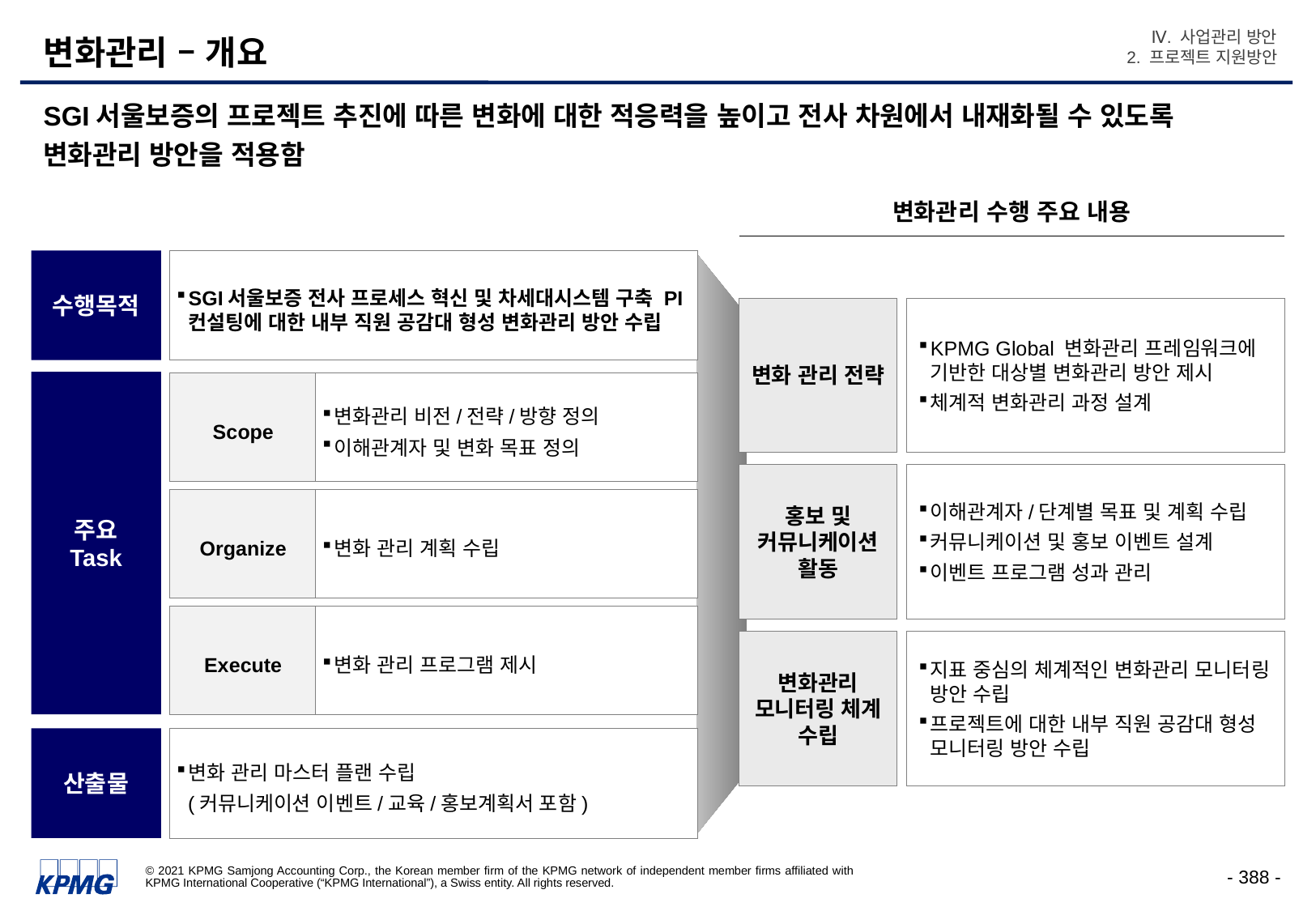

Ⅳ. 사업관리 방안
2. 프로젝트 지원방안
# 변화관리 – 개요
SGI서울보증의 프로젝트 추진에 따른 변화에 대한 적응력을 높이고 전사 차원에서 내재화될 수 있도록 변화관리 방안을 적용함
변화관리 수행 주요 내용
수행목적
SGI서울보증 전사 프로세스 혁신 및 차세대시스템 구축 PI 컨설팅에 대한 내부 직원 공감대 형성 변화관리 방안 수립
변화 관리 전략
KPMG Global 변화관리 프레임워크에 기반한 대상별 변화관리 방안 제시
체계적 변화관리 과정 설계
홍보 및 커뮤니케이션 활동
이해관계자/단계별 목표 및 계획 수립
커뮤니케이션 및 홍보 이벤트 설계
이벤트 프로그램 성과 관리
변화관리 모니터링 체계 수립
지표 중심의 체계적인 변화관리 모니터링 방안 수립
프로젝트에 대한 내부 직원 공감대 형성 모니터링 방안 수립
주요
Task
Scope
변화관리 비전/전략/방향 정의
이해관계자 및 변화 목표 정의
Organize
변화 관리 계획 수립

Execute
변화 관리 프로그램 제시
산출물
변화 관리 마스터 플랜 수립
  (커뮤니케이션 이벤트/교육/홍보계획서 포함)